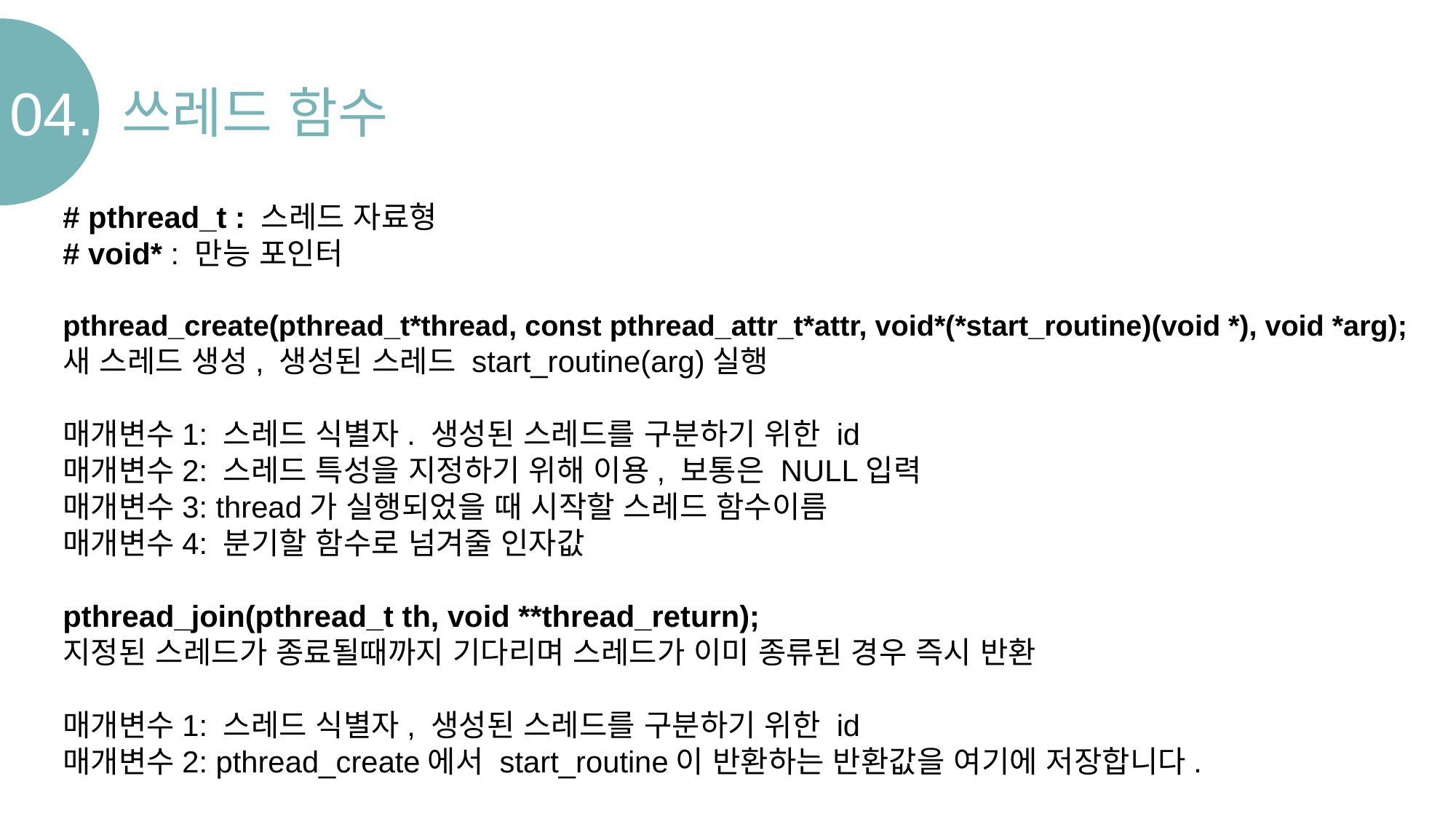

04.
쓰레드 함수
# pthread_t : 스레드 자료형
# void* : 만능 포인터

pthread_create(pthread_t*thread, const pthread_attr_t*attr, void*(*start_routine)(void *), void *arg);
새 스레드 생성, 생성된 스레드 start_routine(arg)실행

매개변수1: 스레드 식별자. 생성된 스레드를 구분하기 위한 id
매개변수2: 스레드 특성을 지정하기 위해 이용, 보통은 NULL입력
매개변수3: thread가 실행되었을 때 시작할 스레드 함수이름
매개변수4: 분기할 함수로 넘겨줄 인자값

pthread_join(pthread_t th, void **thread_return);
지정된 스레드가 종료될때까지 기다리며 스레드가 이미 종류된 경우 즉시 반환

매개변수1: 스레드 식별자, 생성된 스레드를 구분하기 위한 id
매개변수2: pthread_create에서 start_routine이 반환하는 반환값을 여기에 저장합니다.